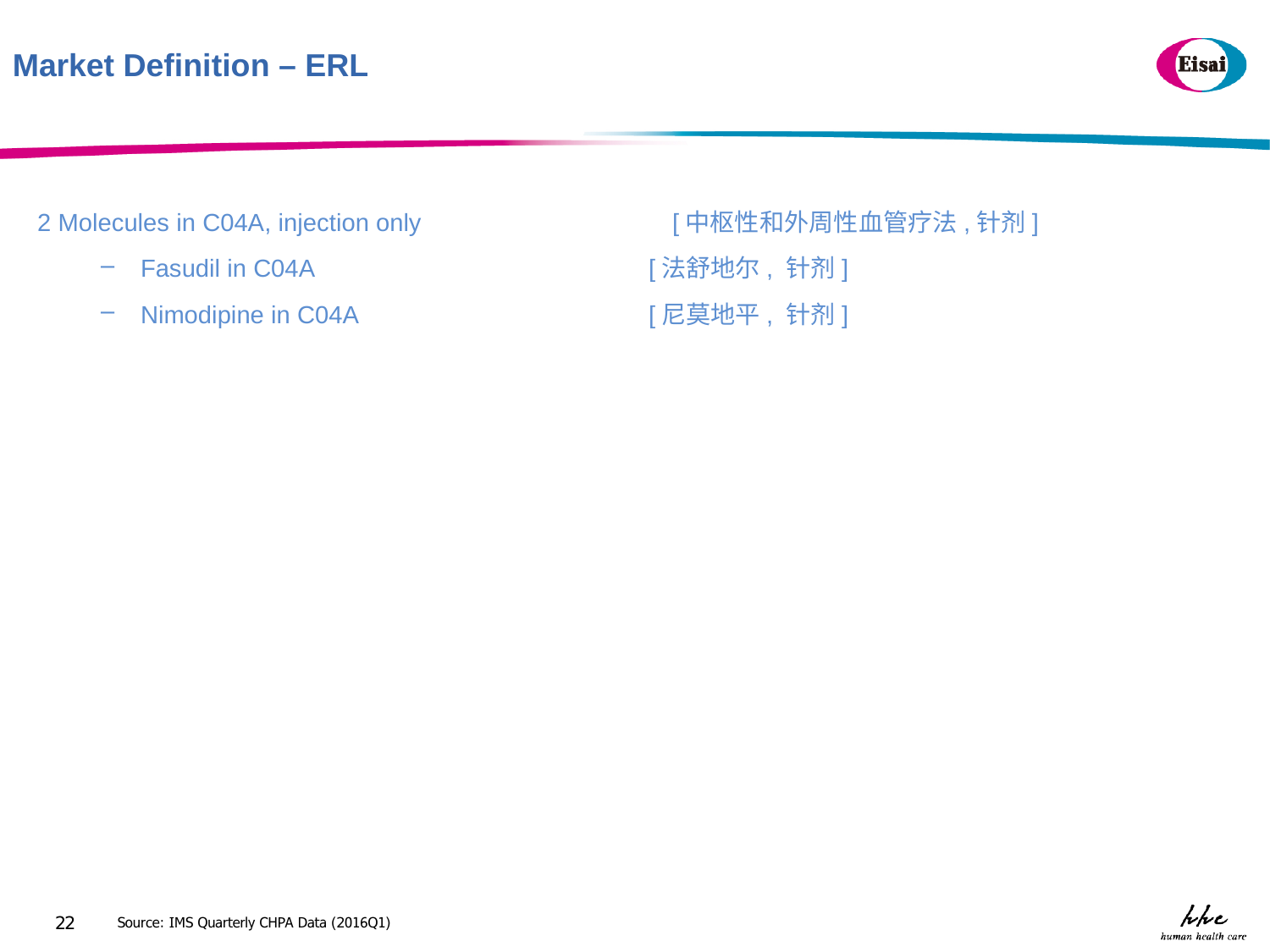

Market Definition – ERL
2 Molecules in C04A, injection only		[中枢性和外周性血管疗法,针剂]
Fasudil in C04A 			[法舒地尔, 针剂]
Nimodipine in C04A			[尼莫地平, 针剂]
22
Source: IMS Quarterly CHPA Data (2016Q1)